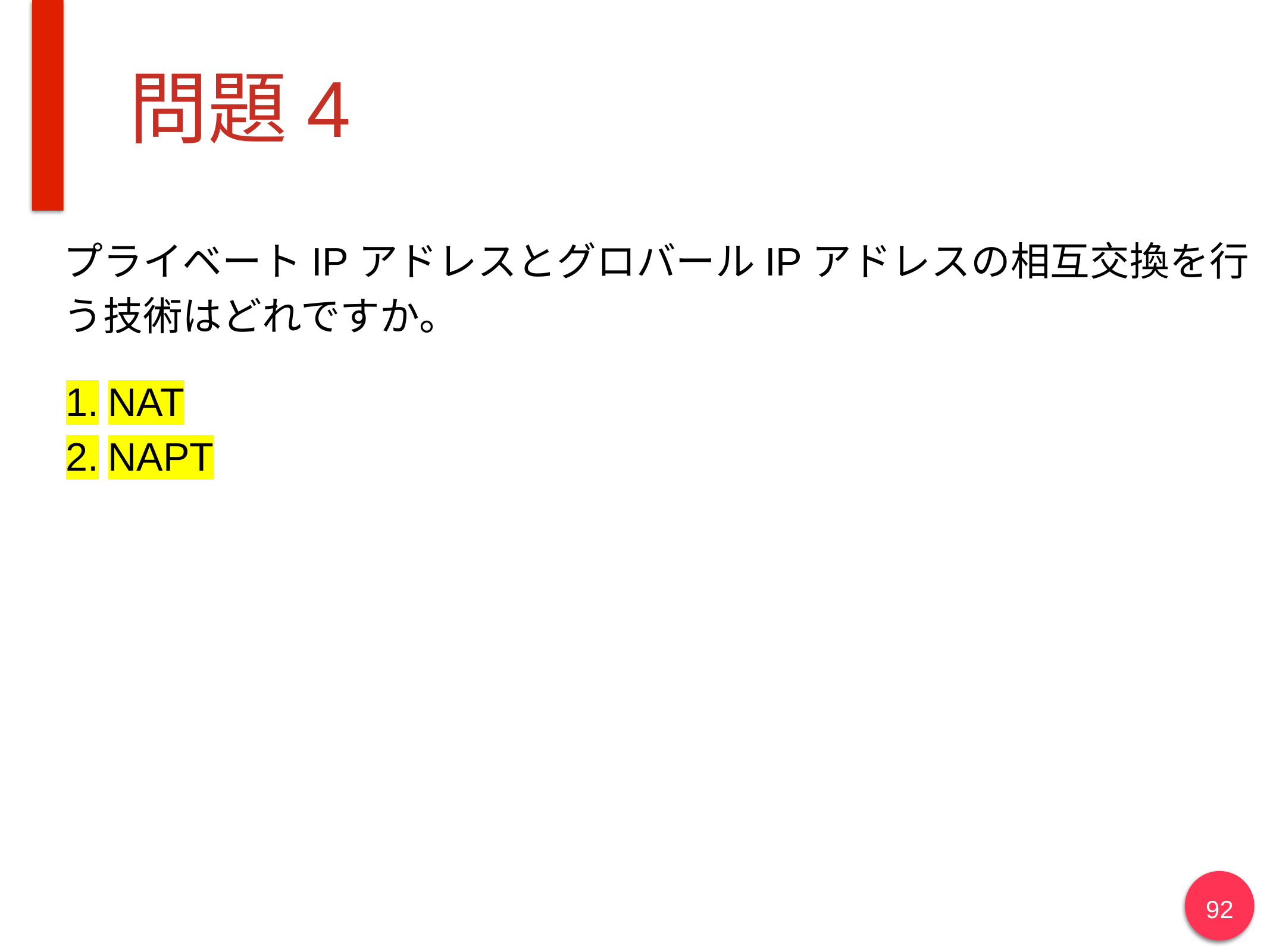

# 問題4
プライベートIPアドレスとグロバールIPアドレスの相互交換を行う技術はどれですか。
NAT
NAPT
92